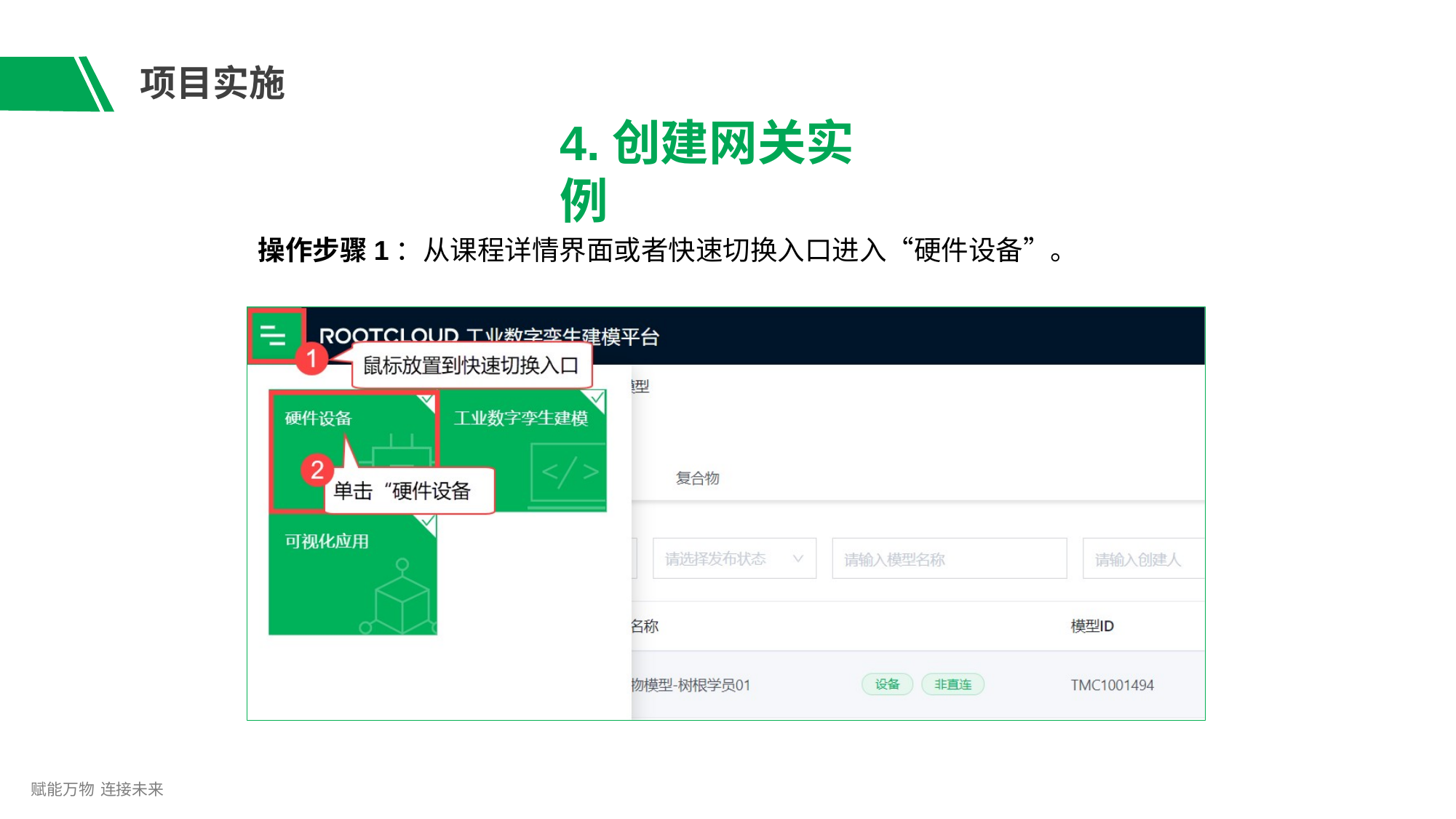

# 项目实施
4.创建网关实例
操作步骤1：从课程详情界面或者快速切换入口进入“硬件设备”。

赋能万物 连接未来